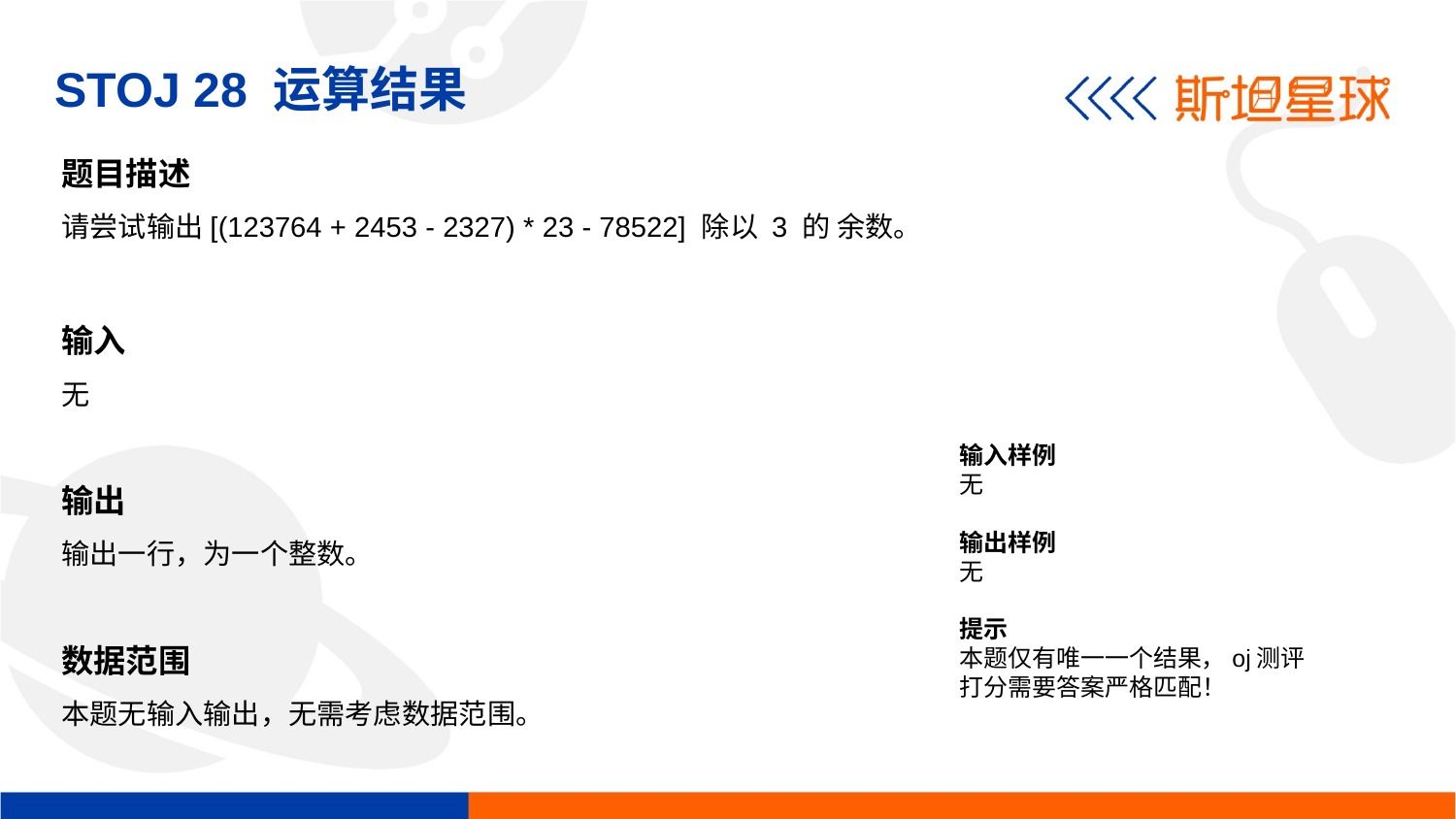

STOJ 28 运算结果
题目描述
请尝试输出[(123764 + 2453 - 2327) * 23 - 78522] 除以 3 的 余数。

输入
无

输出
输出一行，为一个整数。

数据范围
本题无输入输出，无需考虑数据范围。
输入样例
无

输出样例
无

提示
本题仅有唯一一个结果，oj测评打分需要答案严格匹配！